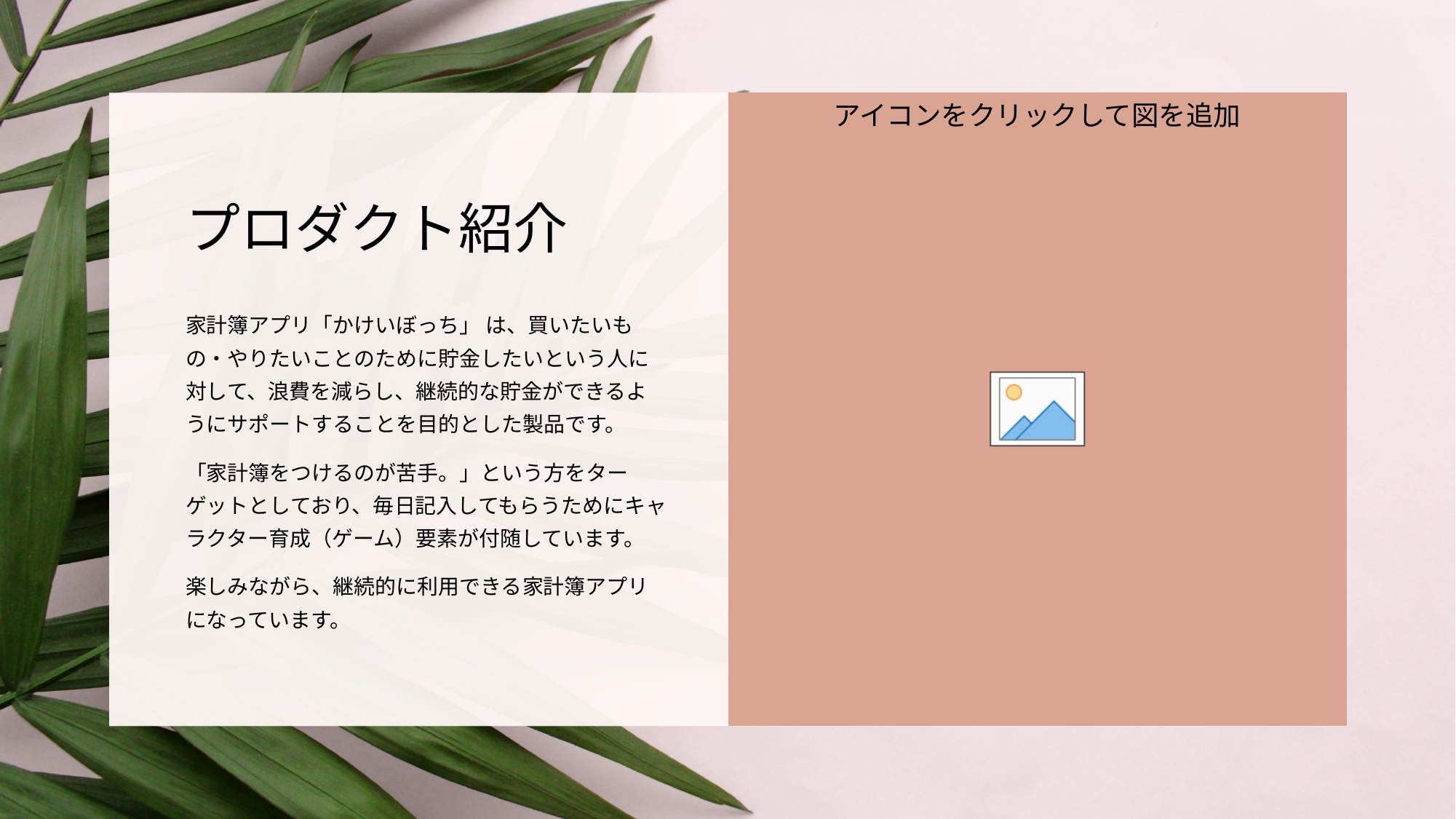

# プロダクト紹介
家計簿アプリ「かけいぼっち」 は、買いたいもの・やりたいことのために貯金したいという人に対して、浪費を減らし、継続的な貯金ができるようにサポートすることを目的とした製品です。
「家計簿をつけるのが苦手。」という方をターゲットとしており、毎日記入してもらうためにキャラクター育成（ゲーム）要素が付随しています。
楽しみながら、継続的に利用できる家計簿アプリになっています。